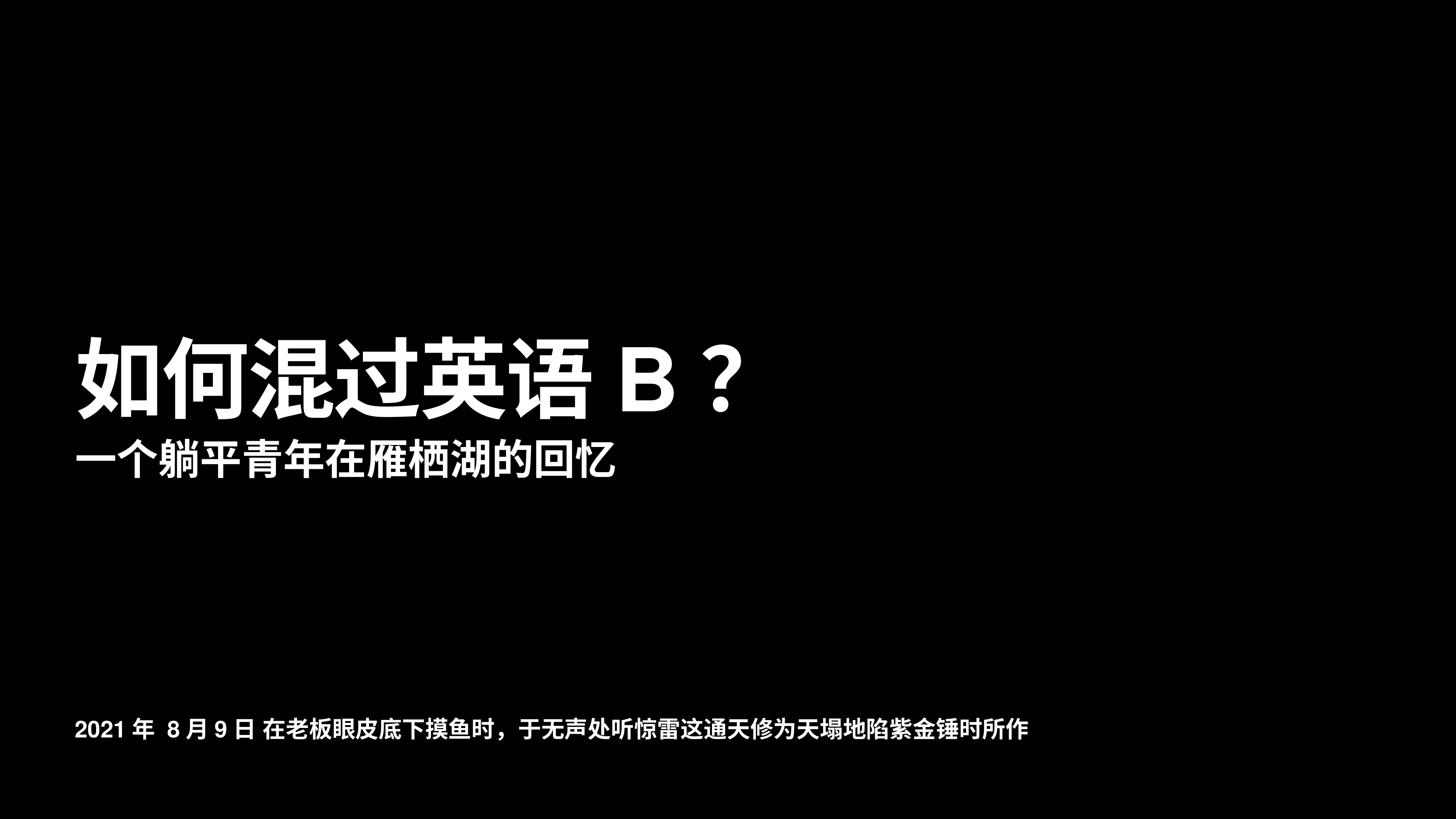

# 如何混过英语B？
一个躺平青年在雁栖湖的回忆
2021年 8月9日 在老板眼皮底下摸鱼时，于无声处听惊雷这通天修为天塌地陷紫金锤时所作